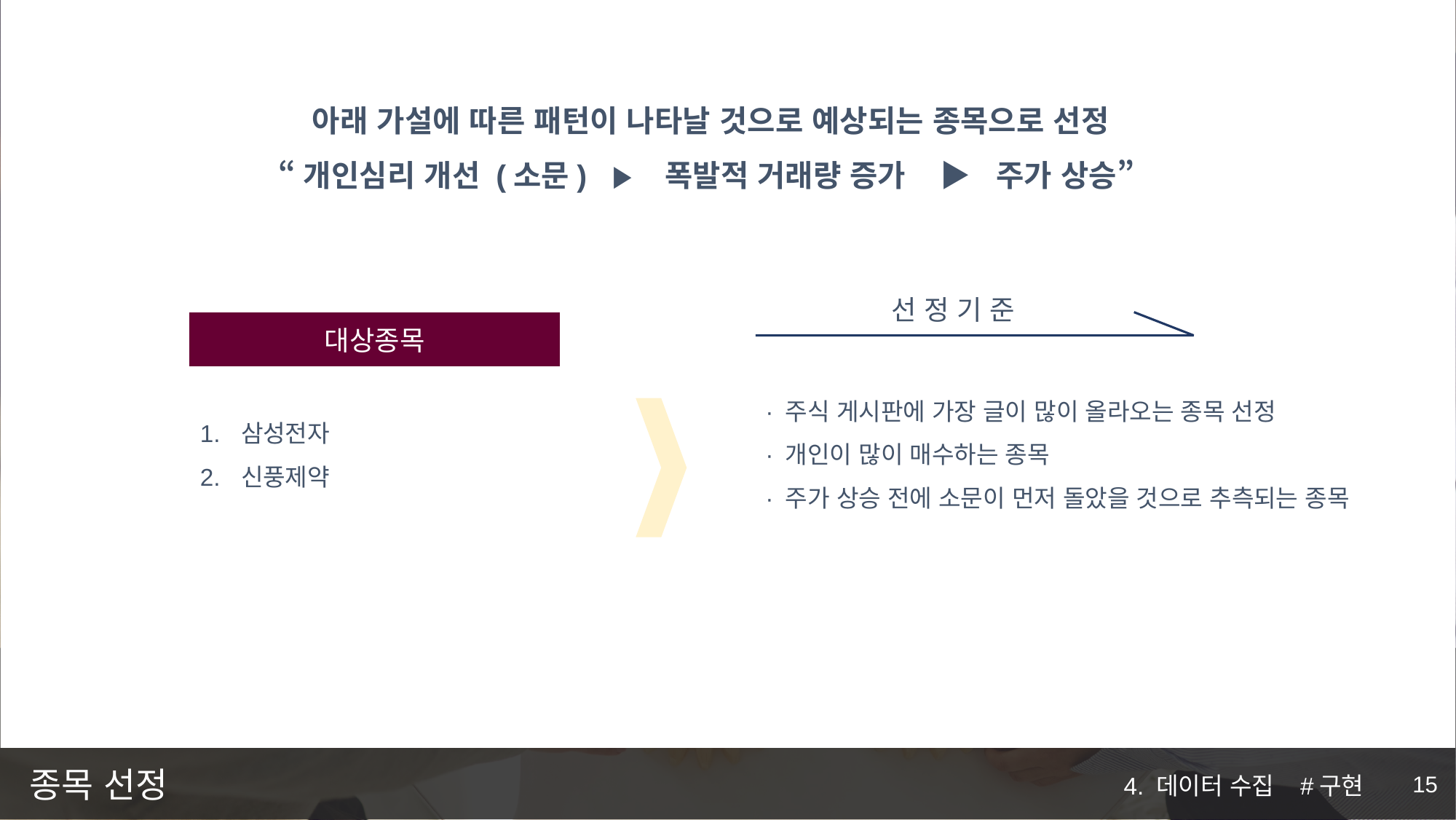

아래 가설에 따른 패턴이 나타날 것으로 예상되는 종목으로 선정
“개인심리 개선 (소문)   ▶   폭발적 거래량 증가    ▶   주가 상승”
선 정 기 준
대상종목

∙ 주식 게시판에 가장 글이 많이 올라오는 종목 선정
∙ 개인이 많이 매수하는 종목
∙ 주가 상승 전에 소문이 먼저 돌았을 것으로 추측되는 종목
삼성전자
신풍제약

# 종목 선정
4. 데이터 수집   #구현
15